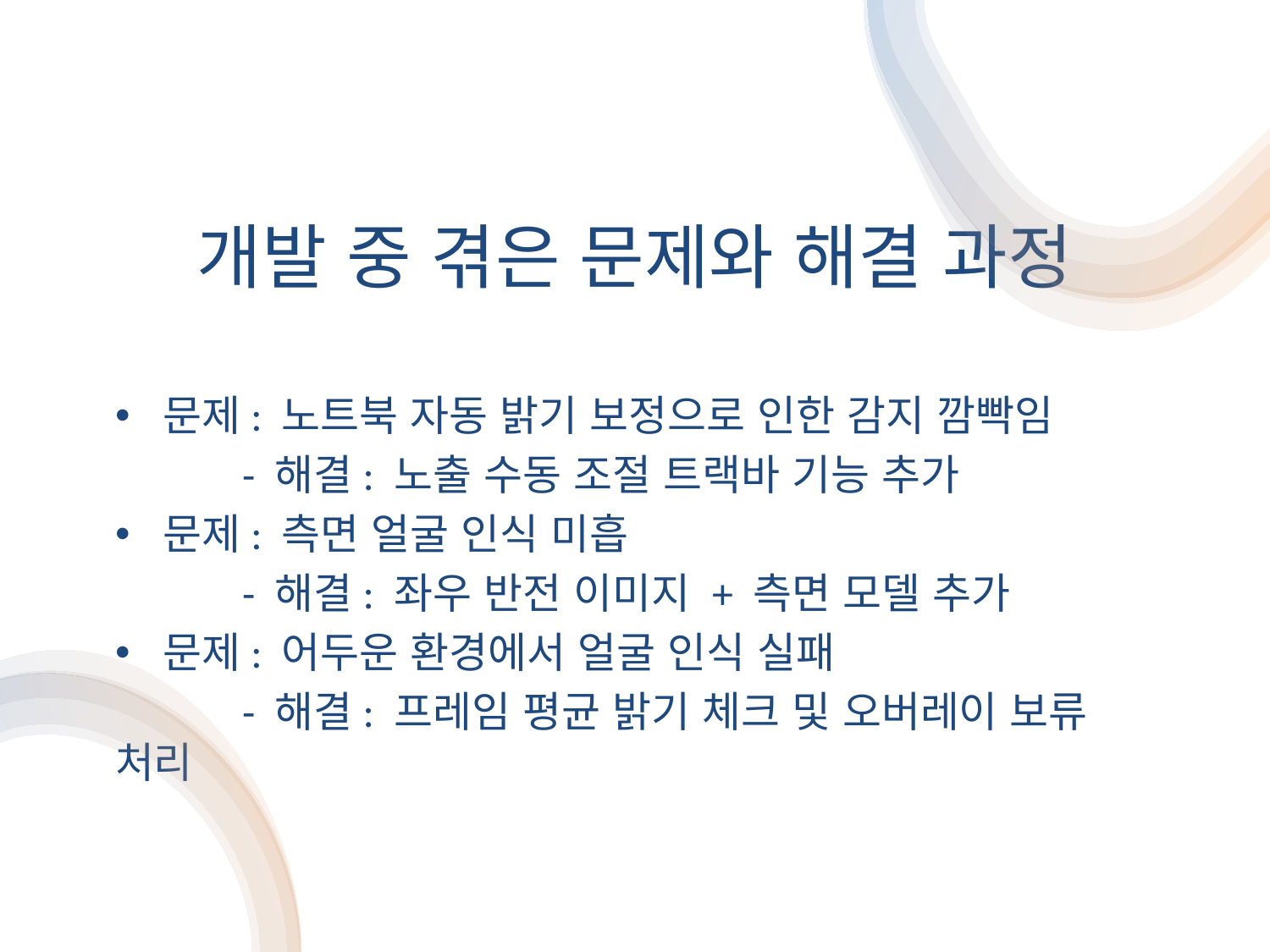

# 개발 중 겪은 문제와 해결 과정
문제: 노트북 자동 밝기 보정으로 인한 감지 깜빡임
	- 해결: 노출 수동 조절 트랙바 기능 추가
문제: 측면 얼굴 인식 미흡
	- 해결: 좌우 반전 이미지 + 측면 모델 추가
문제: 어두운 환경에서 얼굴 인식 실패
	- 해결: 프레임 평균 밝기 체크 및 오버레이 보류 처리